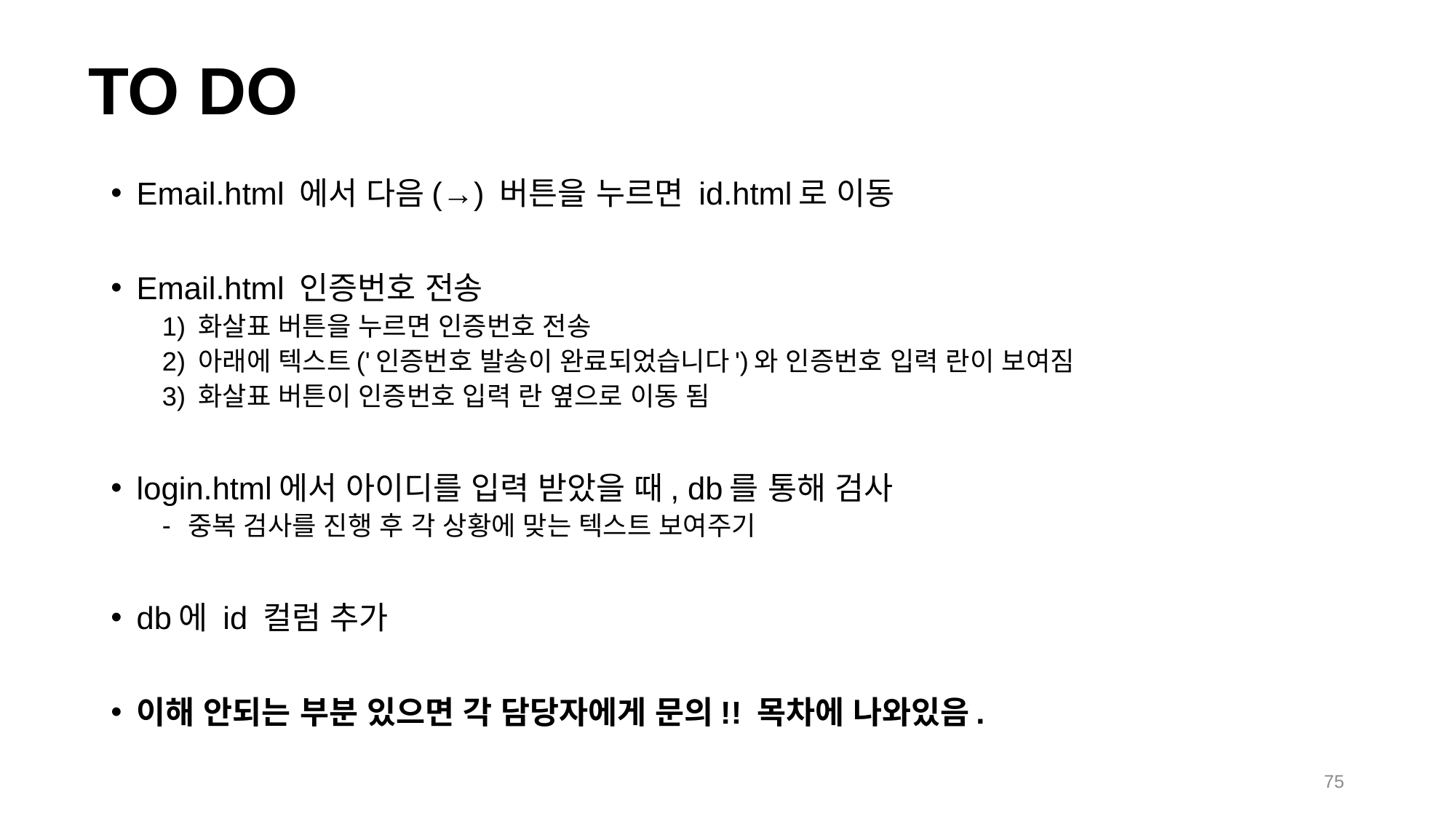

# TO DO
Email.html 에서 다음(→) 버튼을 누르면 id.html로 이동

Email.html 인증번호 전송
1) 화살표 버튼을 누르면 인증번호 전송
2) 아래에 텍스트('인증번호 발송이 완료되었습니다')와 인증번호 입력 란이 보여짐
3) 화살표 버튼이 인증번호 입력 란 옆으로 이동 됨

login.html에서 아이디를 입력 받았을 때, db를 통해 검사
중복 검사를 진행 후 각 상황에 맞는 텍스트 보여주기

db에 id 컬럼 추가

이해 안되는 부분 있으면 각 담당자에게 문의!! 목차에 나와있음.

75